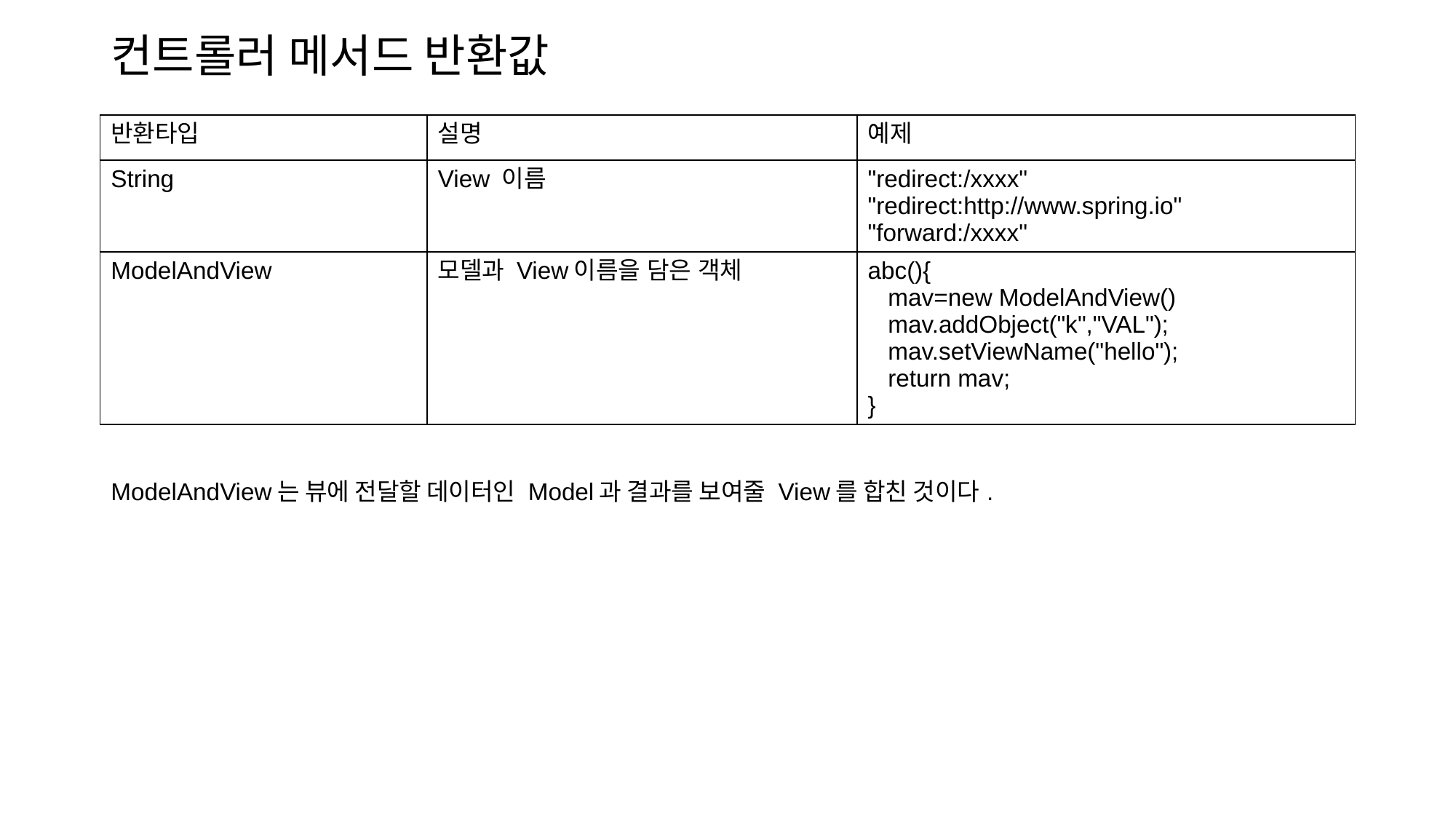

# 컨트롤러 메서드 반환값
| 반환타입 | 설명 | 예제 |
| --- | --- | --- |
| String | View 이름 | "redirect:/xxxx" "redirect:http://www.spring.io" "forward:/xxxx" |
| ModelAndView | 모델과 View이름을 담은 객체 | abc(){ mav=new ModelAndView() mav.addObject("k","VAL"); mav.setViewName("hello"); return mav; } |
ModelAndView는 뷰에 전달할 데이터인 Model과 결과를 보여줄 View를 합친 것이다.